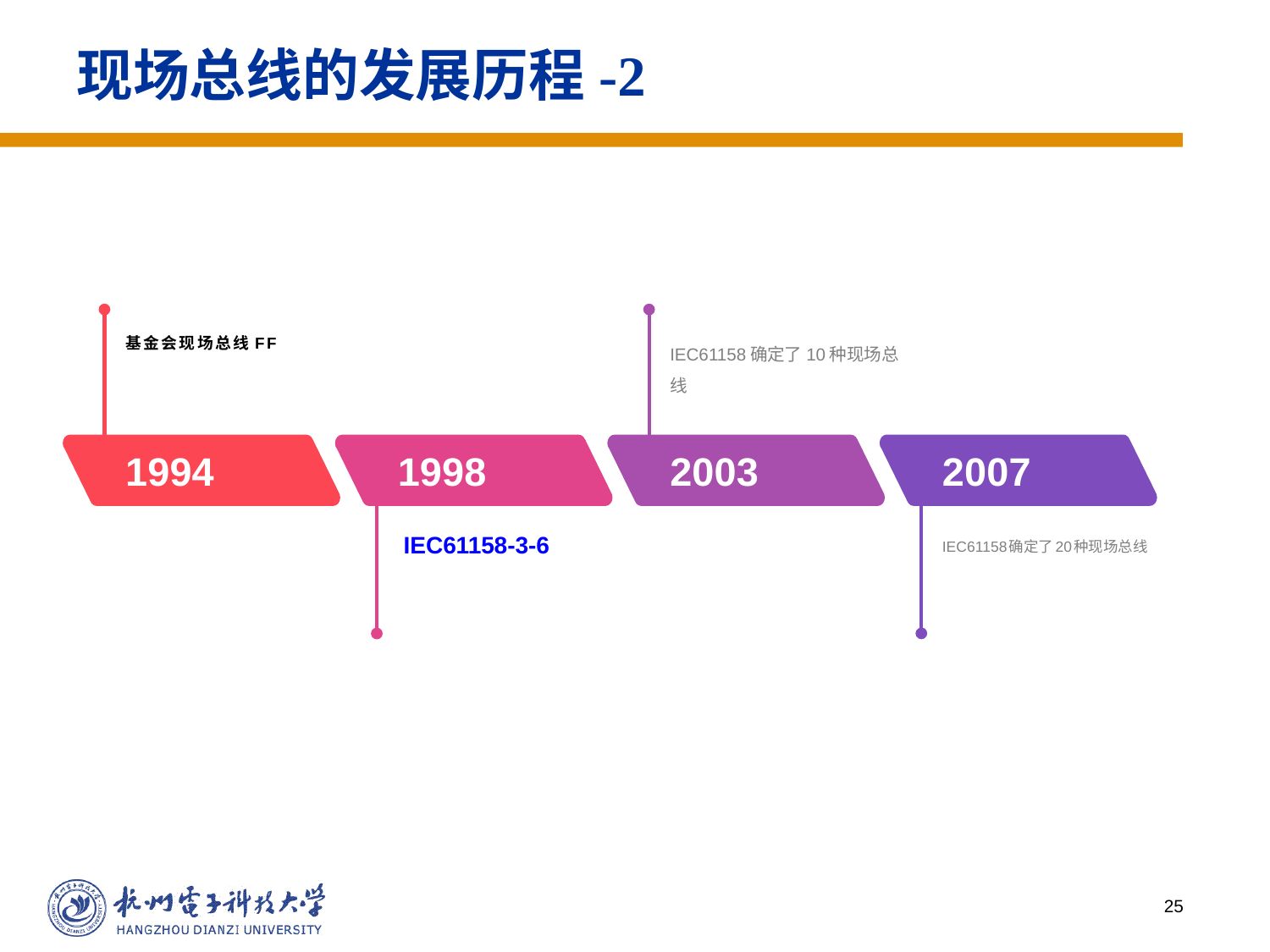

现场总线的发展历程-2

基金会现场总线FF
IEC61158确定了10种现场总线

2007
1994
1998
2003
IEC61158-3-6
IEC61158确定了20种现场总线